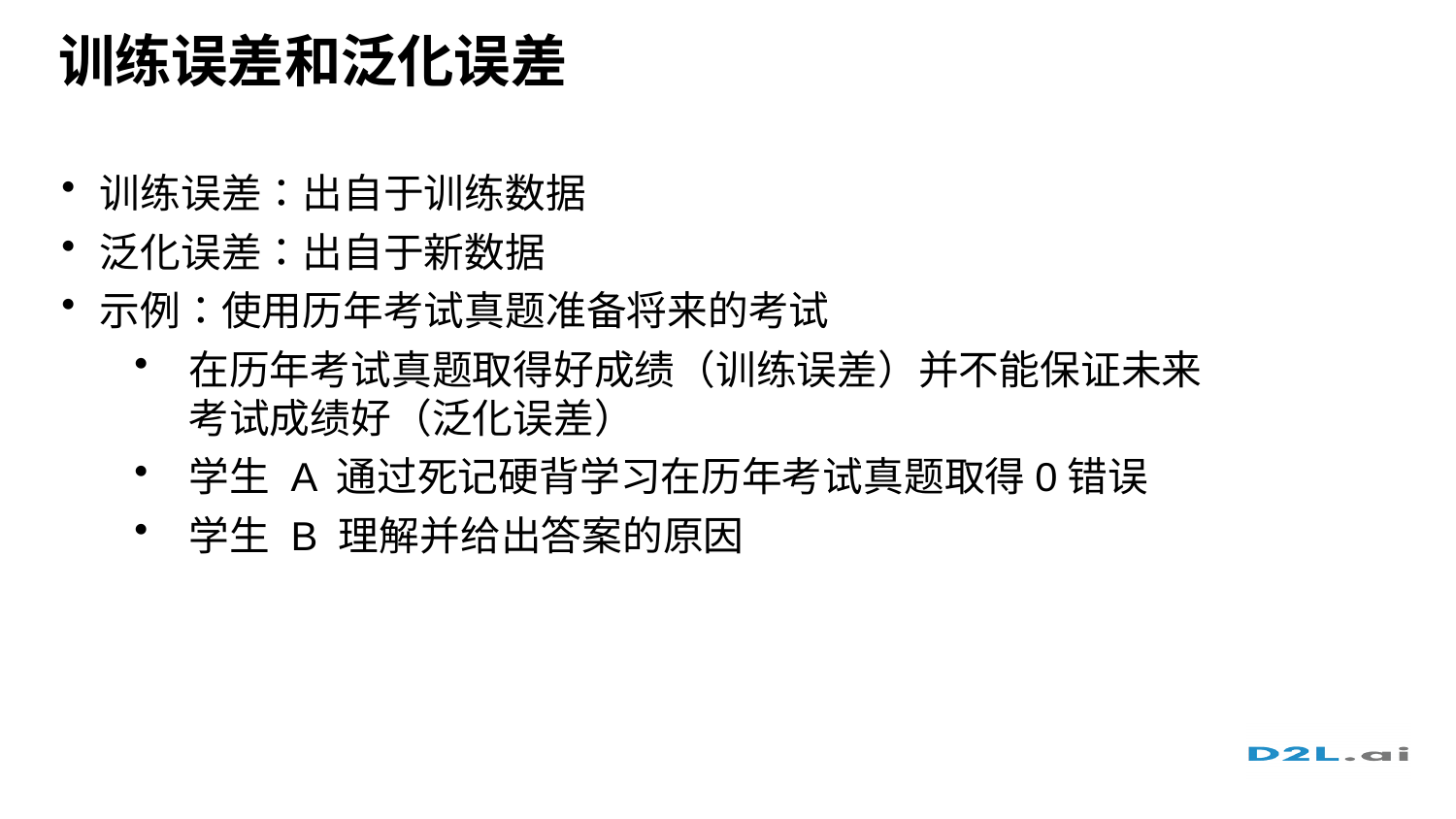

# 训练误差和泛化误差
训练误差：出自于训练数据
泛化误差：出自于新数据
示例：使用历年考试真题准备将来的考试
在历年考试真题取得好成绩（训练误差）并不能保证未来考试成绩好（泛化误差）
学生 A 通过死记硬背学习在历年考试真题取得0错误
学生 B 理解并给出答案的原因